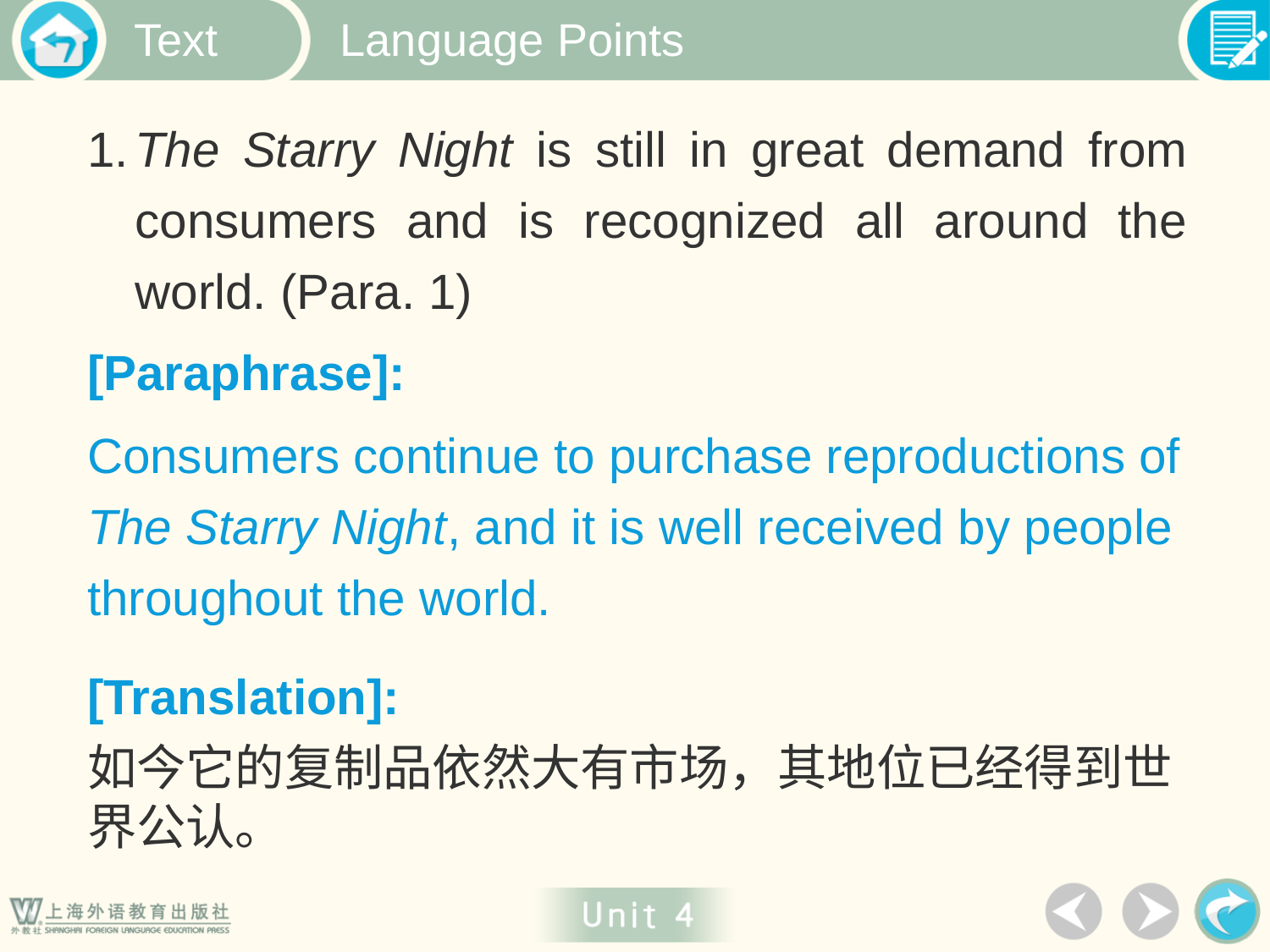

Language Points

1.	The Starry Night is still in great demand from consumers and is recognized all around the world. (Para. 1)
[Paraphrase]:
Consumers continue to purchase reproductions of The Starry Night, and it is well received by people throughout the world.
[Translation]:
如今它的复制品依然大有市场，其地位已经得到世界公认。